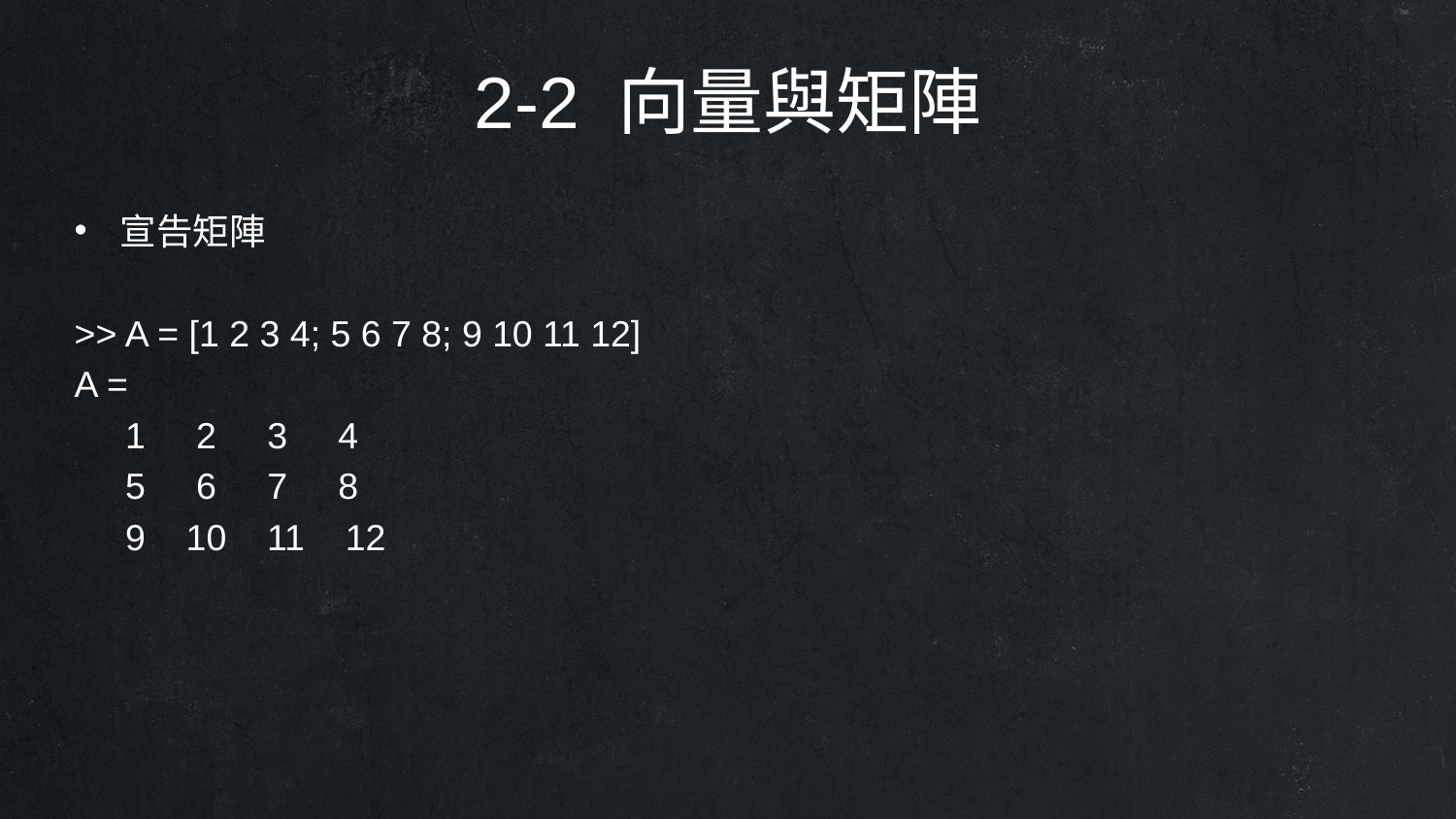

2-2 向量與矩陣
宣告矩陣

>> A = [1 2 3 4; 5 6 7 8; 9 10 11 12]
A =
     1     2     3     4
     5     6     7     8
     9    10    11    12